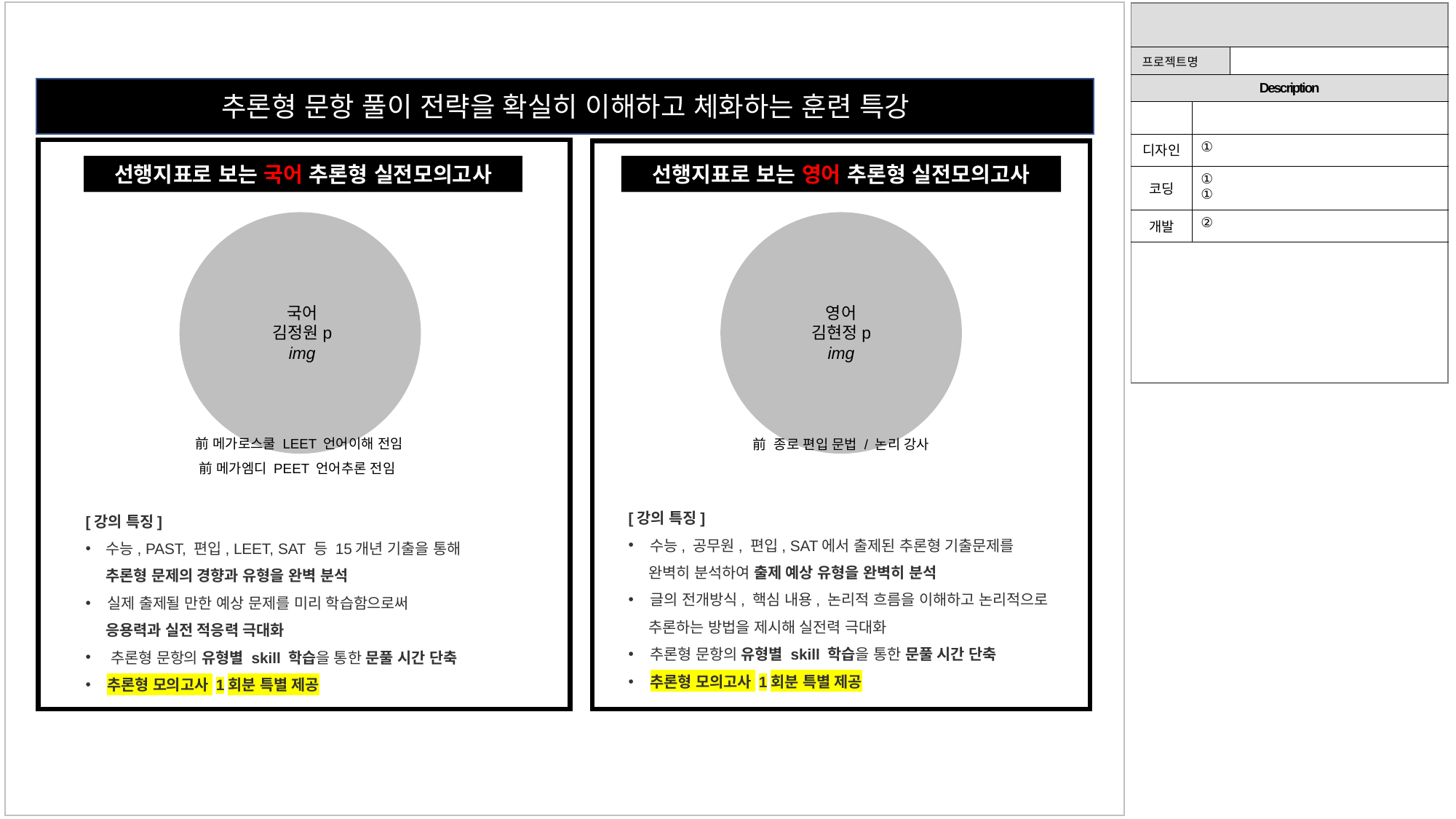

|  |  |  |
| --- | --- | --- |
| 프로젝트명 |  |  |
| Description |  |  |
|  |  |  |
| 디자인 | ① |  |
| 코딩 | ① ① |  |
| 개발 | ② |  |
|  |  |  |

추론형 문항 풀이 전략을 확실히 이해하고 체화하는 훈련 특강

선행지표로 보는 국어 추론형 실전모의고사
선행지표로 보는 영어 추론형 실전모의고사

국어
김정원p
img
영어
김현정p
img
前 메가로스쿨 LEET 언어이해 전임
前 메가엠디 PEET 언어추론 전임
前  종로 편입 문법 / 논리 강사
[강의 특징]
수능, 공무원, 편입, SAT에서 출제된 추론형 기출문제를
    완벽히 분석하여 출제 예상 유형을 완벽히 분석
글의 전개방식, 핵심 내용, 논리적 흐름을 이해하고 논리적으로
    추론하는 방법을 제시해 실전력 극대화
추론형 문항의 유형별 skill 학습을 통한 문풀 시간 단축​
추론형 모의고사 1회분 특별 제공​​​
[강의 특징]
수능, PAST, 편입, LEET, SAT 등 15개년 기출을 통해
    추론형 문제의 경향과 유형을 완벽 분석
실제 출제될 만한 예상 문제를 미리 학습함으로써
    응용력과 실전 적응력 극대화
​추론형 문항의 유형별 skill 학습을 통한 문풀 시간 단축
추론형 모의고사 1회분 특별 제공